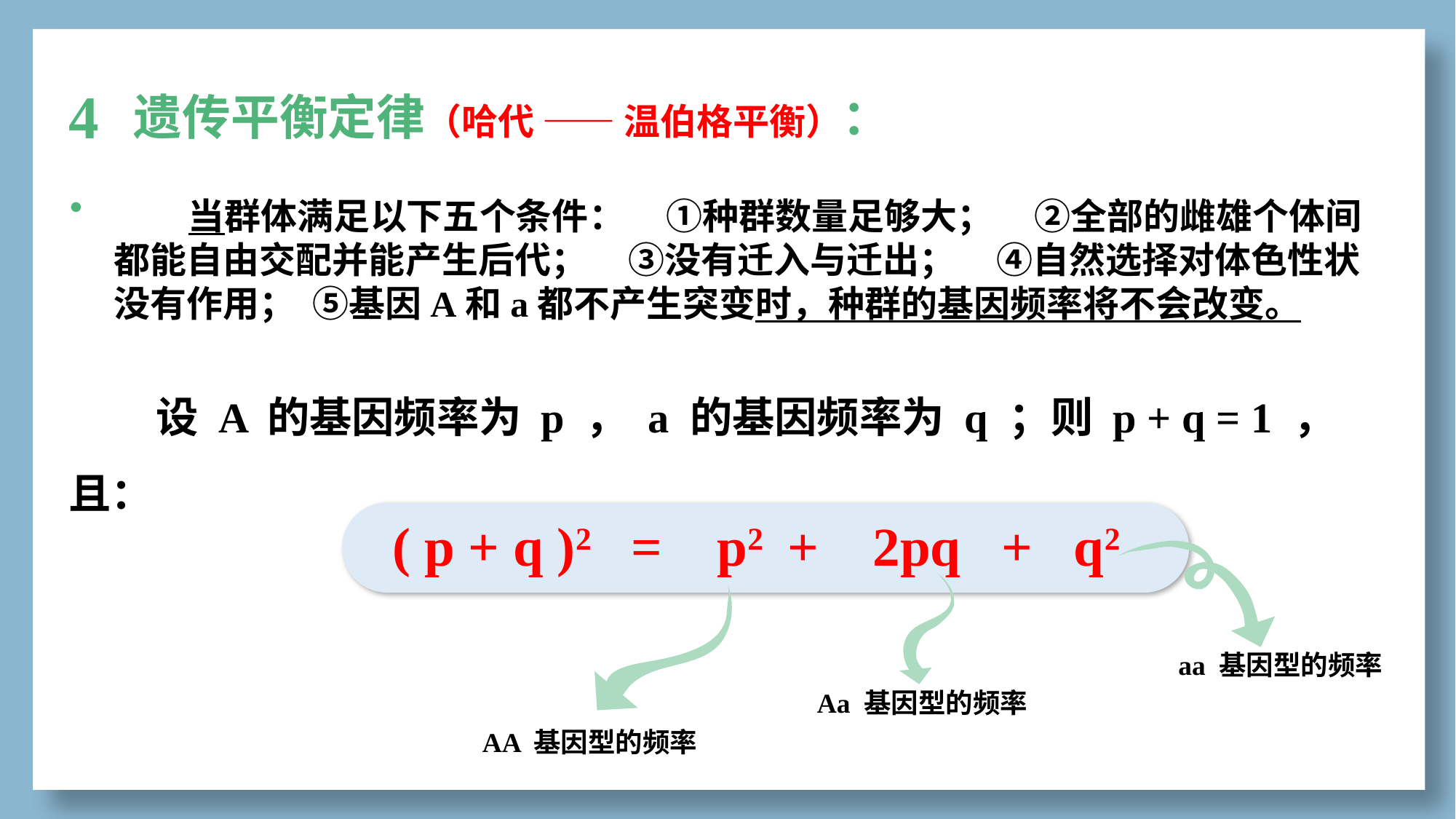

4.
遗传平衡定律（哈代 —— 温伯格平衡）：
        当群体满足以下五个条件：     ①种群数量足够大；     ②全部的雌雄个体间都能自由交配并能产生后代；     ③没有迁入与迁出；     ④自然选择对体色性状没有作用；  ⑤基因A和a都不产生突变时，种群的基因频率将不会改变。
        设 A 的基因频率为 p ， a 的基因频率为 q ；则 p + q = 1 ，且：

 ( p + q )2     =    p2   +    2pq   +   q2

aa 基因型的频率
Aa 基因型的频率
AA 基因型的频率